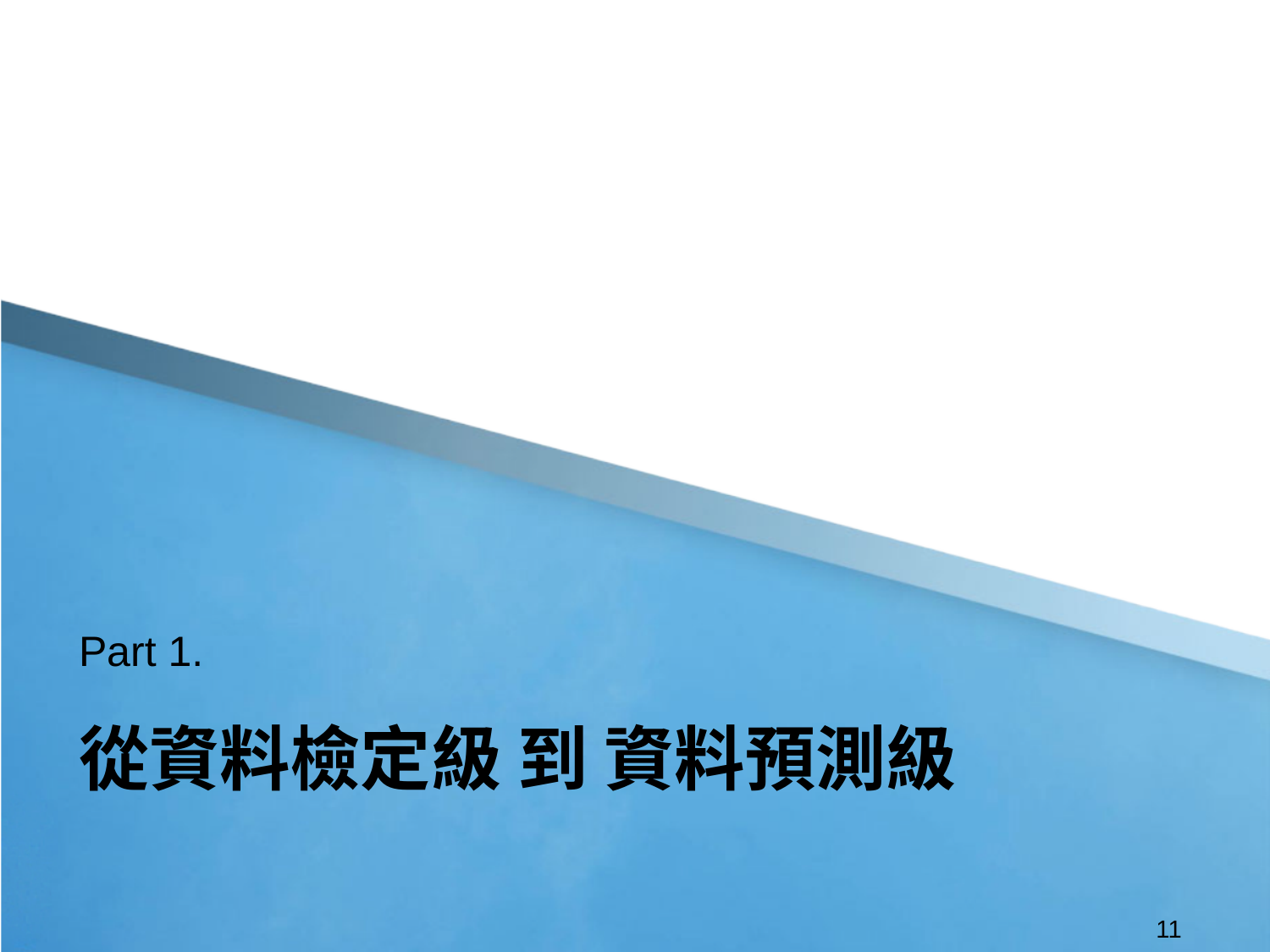

Part 1.
# 從資料檢定級 到 資料預測級
11